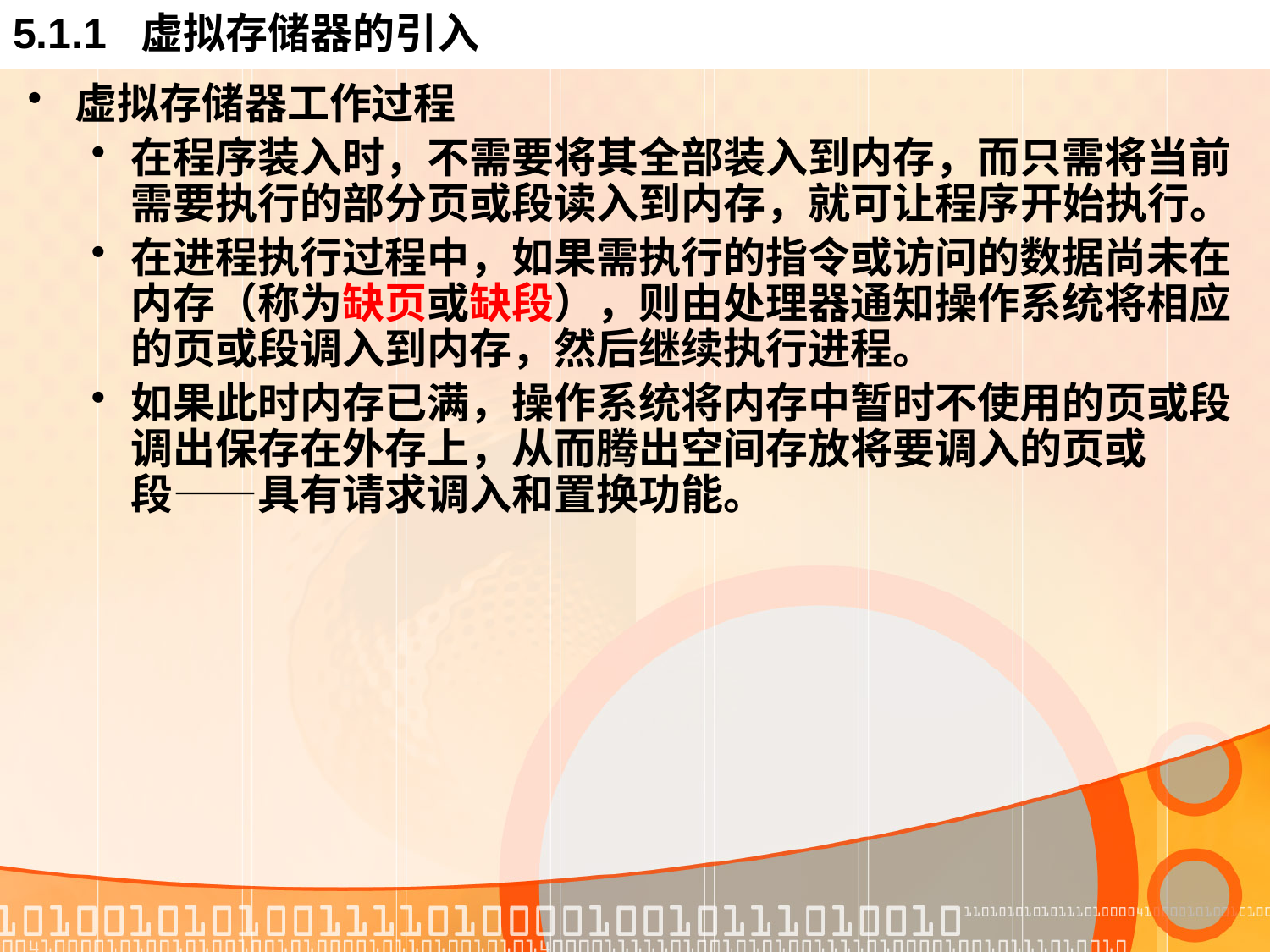

# 5.1.1  虚拟存储器的引入
虚拟存储器工作过程
在程序装入时，不需要将其全部装入到内存，而只需将当前需要执行的部分页或段读入到内存，就可让程序开始执行。
在进程执行过程中，如果需执行的指令或访问的数据尚未在内存（称为缺页或缺段），则由处理器通知操作系统将相应的页或段调入到内存，然后继续执行进程。
如果此时内存已满，操作系统将内存中暂时不使用的页或段调出保存在外存上，从而腾出空间存放将要调入的页或段――具有请求调入和置换功能。